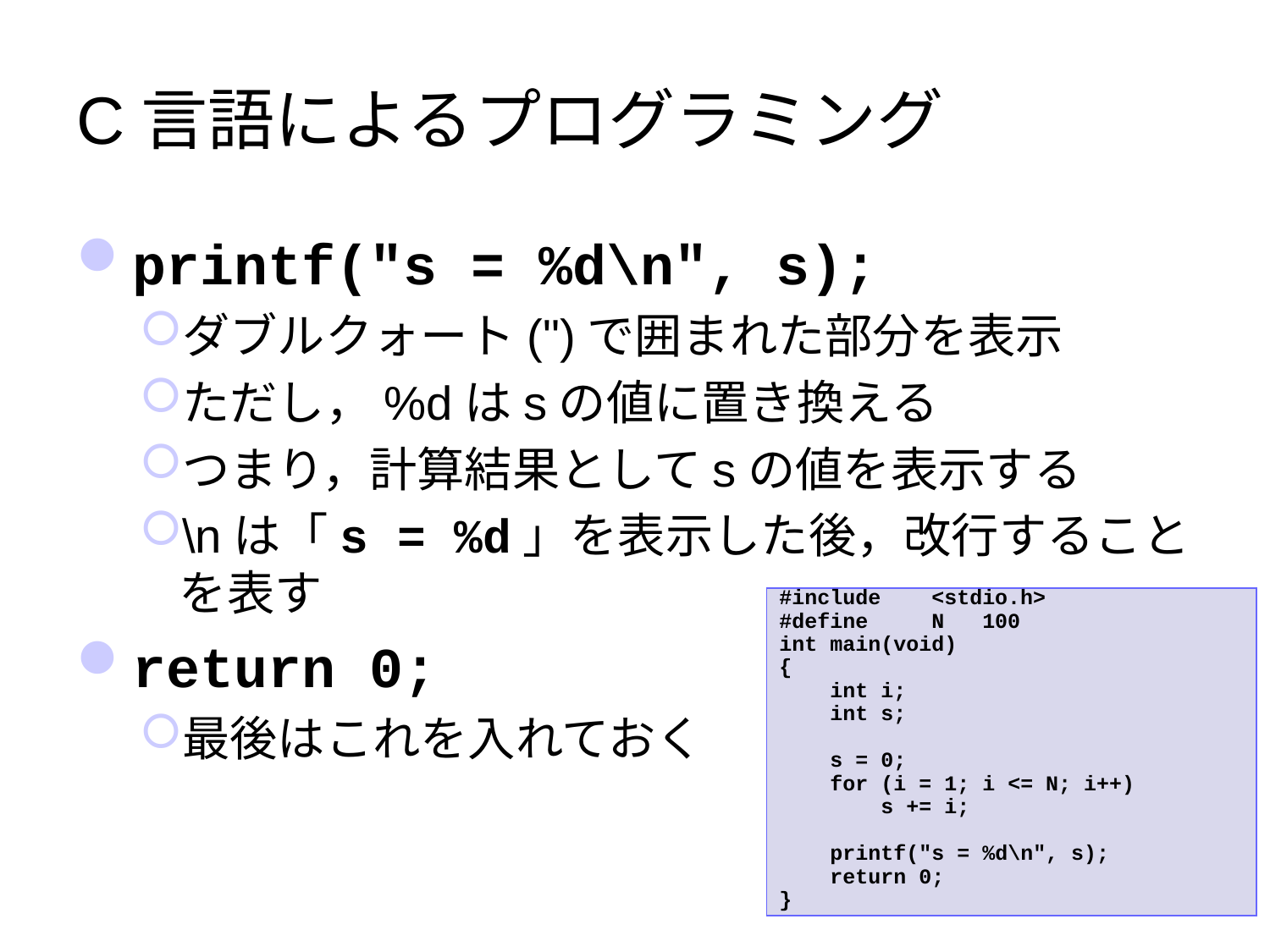

# C言語によるプログラミング
printf("s = %d\n", s);
ダブルクォート(")で囲まれた部分を表示
ただし，%dはsの値に置き換える
つまり，計算結果としてsの値を表示する
\nは「s = %d」を表示した後，改行することを表す
return 0;
最後はこれを入れておく

#include    <stdio.h>
#define     N   100
int main(void)
{
    int i;
    int s;

    s = 0;
    for (i = 1; i <= N; i++)
        s += i;

    printf("s = %d\n", s);
    return 0;
}
10